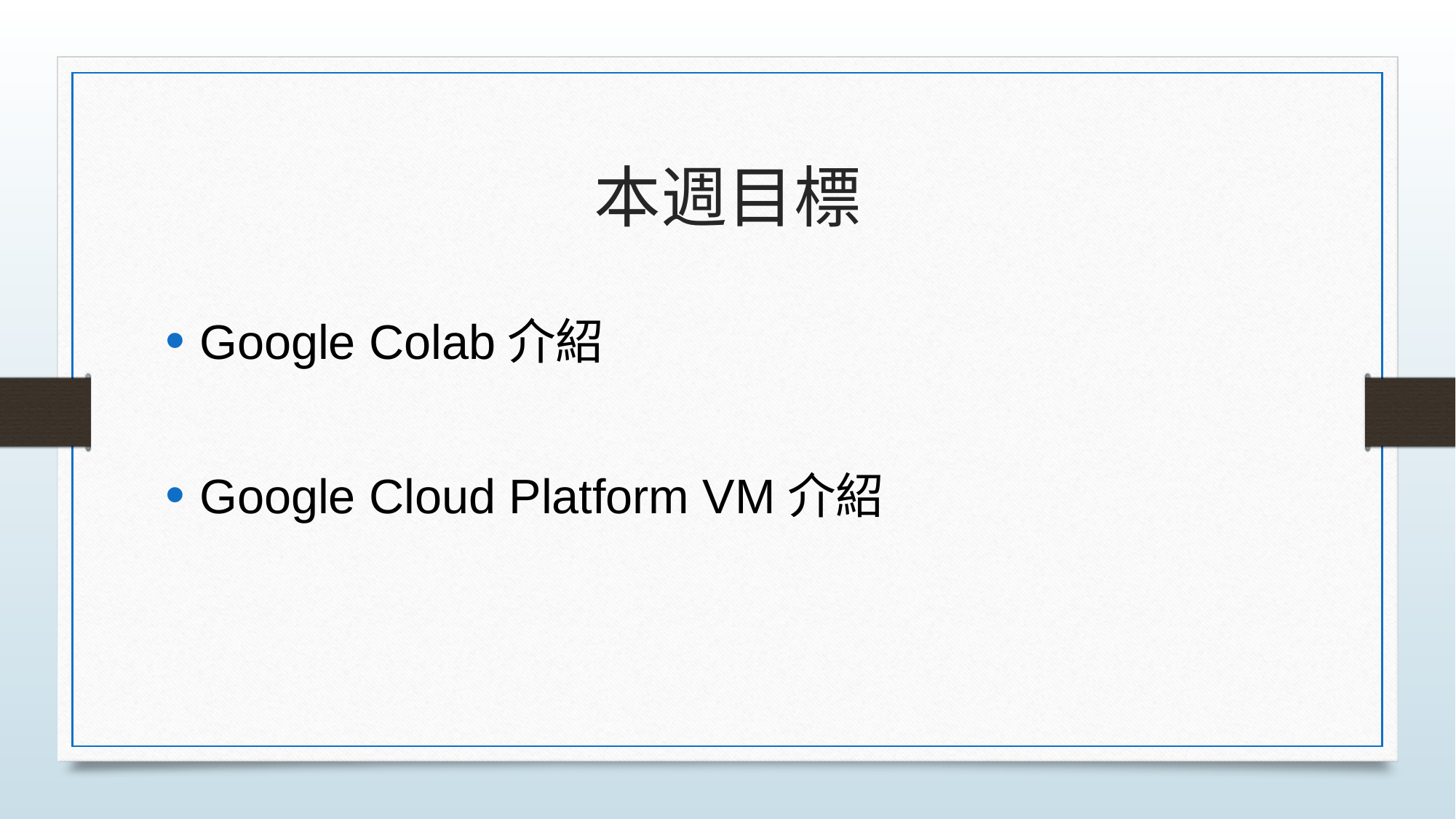

本週目標
Google Colab介紹

Google Cloud Platform VM介紹